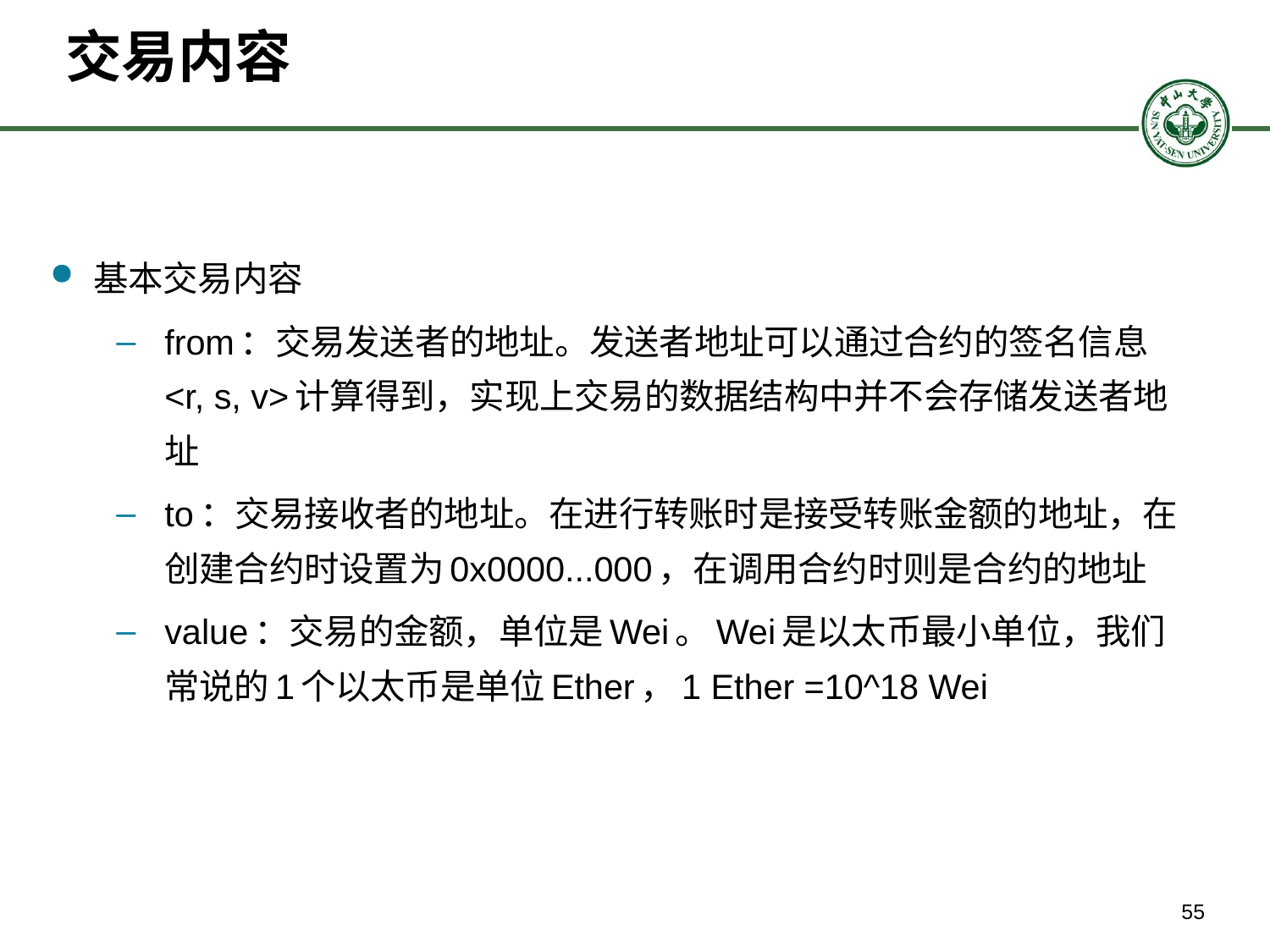

# 交易内容
基本交易内容
from：交易发送者的地址。发送者地址可以通过合约的签名信息<r, s, v>计算得到，实现上交易的数据结构中并不会存储发送者地址
to：交易接收者的地址。在进行转账时是接受转账金额的地址，在创建合约时设置为0x0000...000，在调用合约时则是合约的地址
value：交易的金额，单位是Wei。Wei是以太币最小单位，我们常说的1个以太币是单位Ether，1 Ether =10^18 Wei